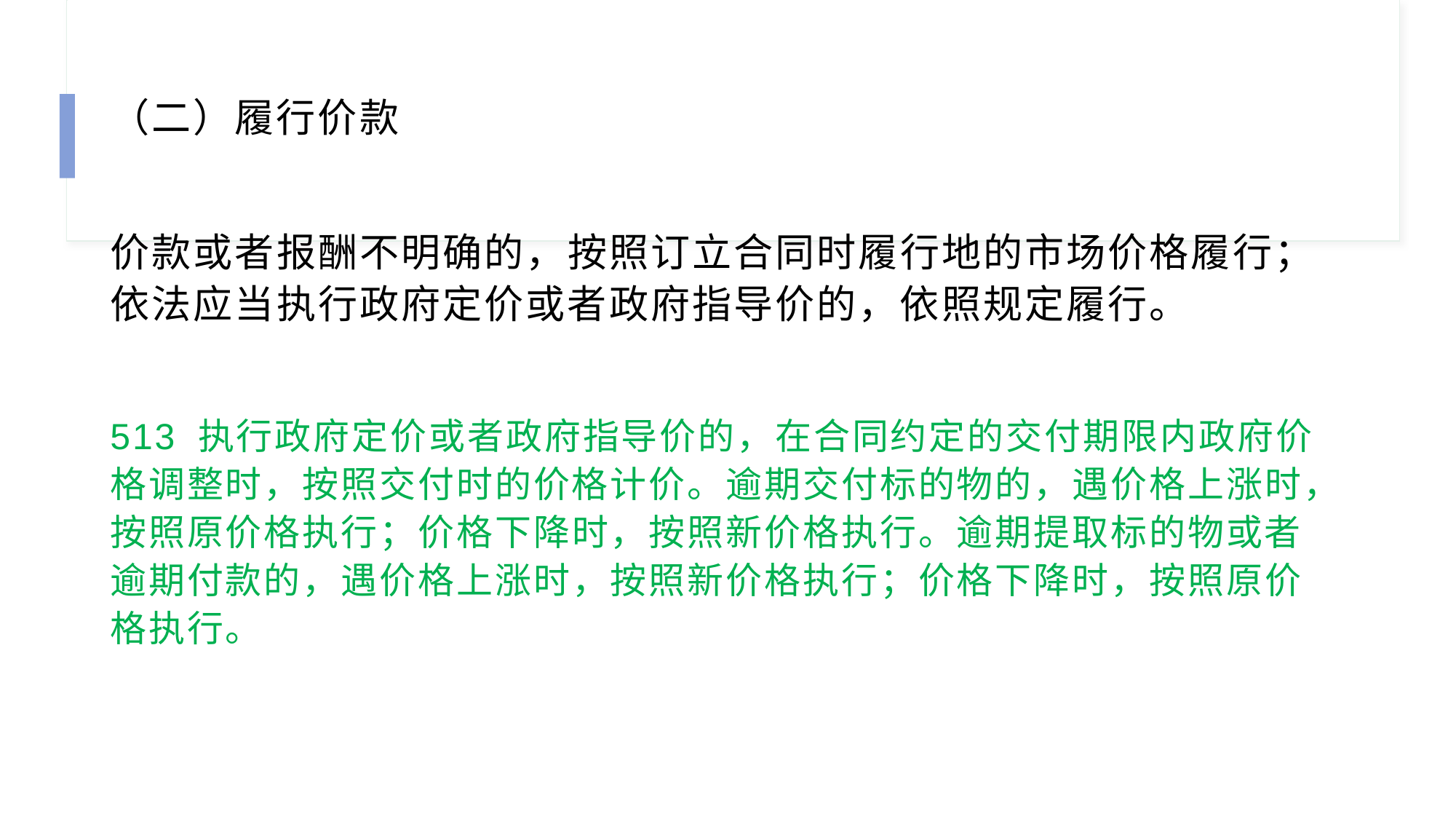

（二）履行价款

价款或者报酬不明确的，按照订立合同时履行地的市场价格履行；依法应当执行政府定价或者政府指导价的，依照规定履行。

513 执行政府定价或者政府指导价的，在合同约定的交付期限内政府价格调整时，按照交付时的价格计价。逾期交付标的物的，遇价格上涨时，按照原价格执行；价格下降时，按照新价格执行。逾期提取标的物或者逾期付款的，遇价格上涨时，按照新价格执行；价格下降时，按照原价格执行。